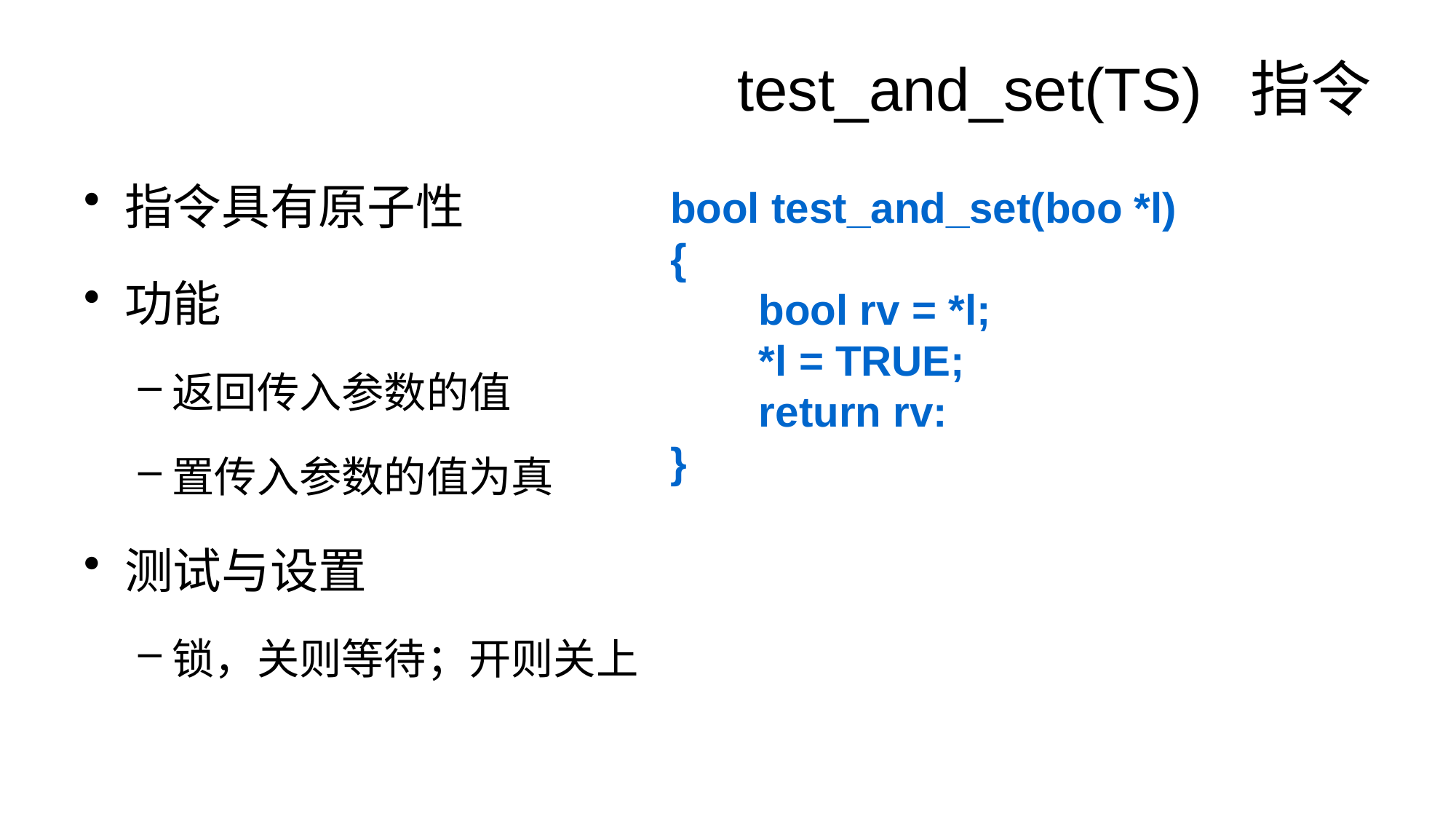

# test_and_set(TS)  指令
指令具有原子性
功能
返回传入参数的值
置传入参数的值为真
测试与设置
锁，关则等待；开则关上
bool test_and_set(boo *l)
{
	bool rv = *l;
	*l = TRUE;
	return rv:
}